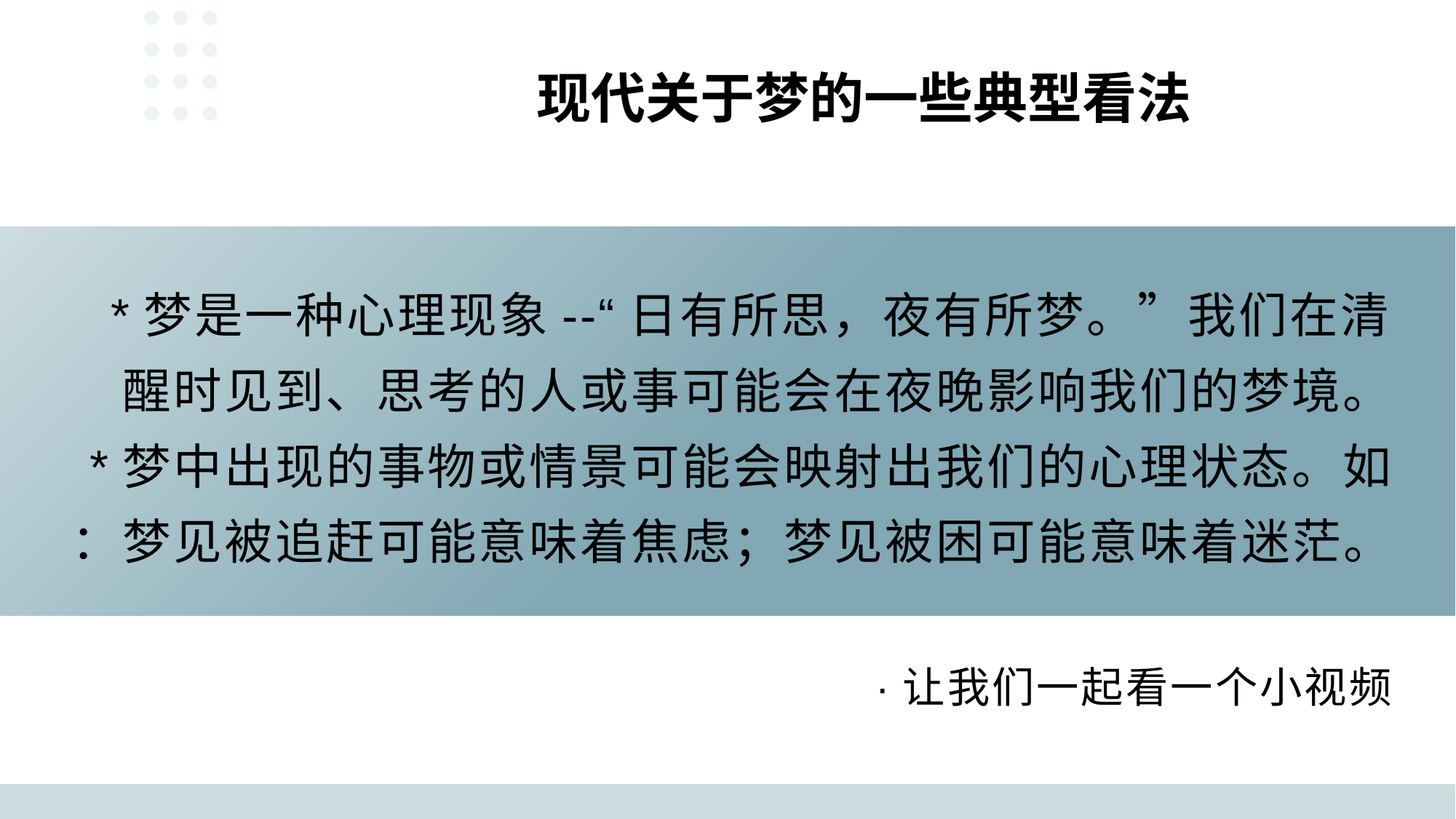

# 现代关于梦的一些典型看法

*梦是一种心理现象--“日有所思，夜有所梦。”我们在清醒时见到、思考的人或事可能会在夜晚影响我们的梦境。
*梦中出现的事物或情景可能会映射出我们的心理状态。如
：梦见被追赶可能意味着焦虑；梦见被困可能意味着迷茫。

·让我们一起看一个小视频